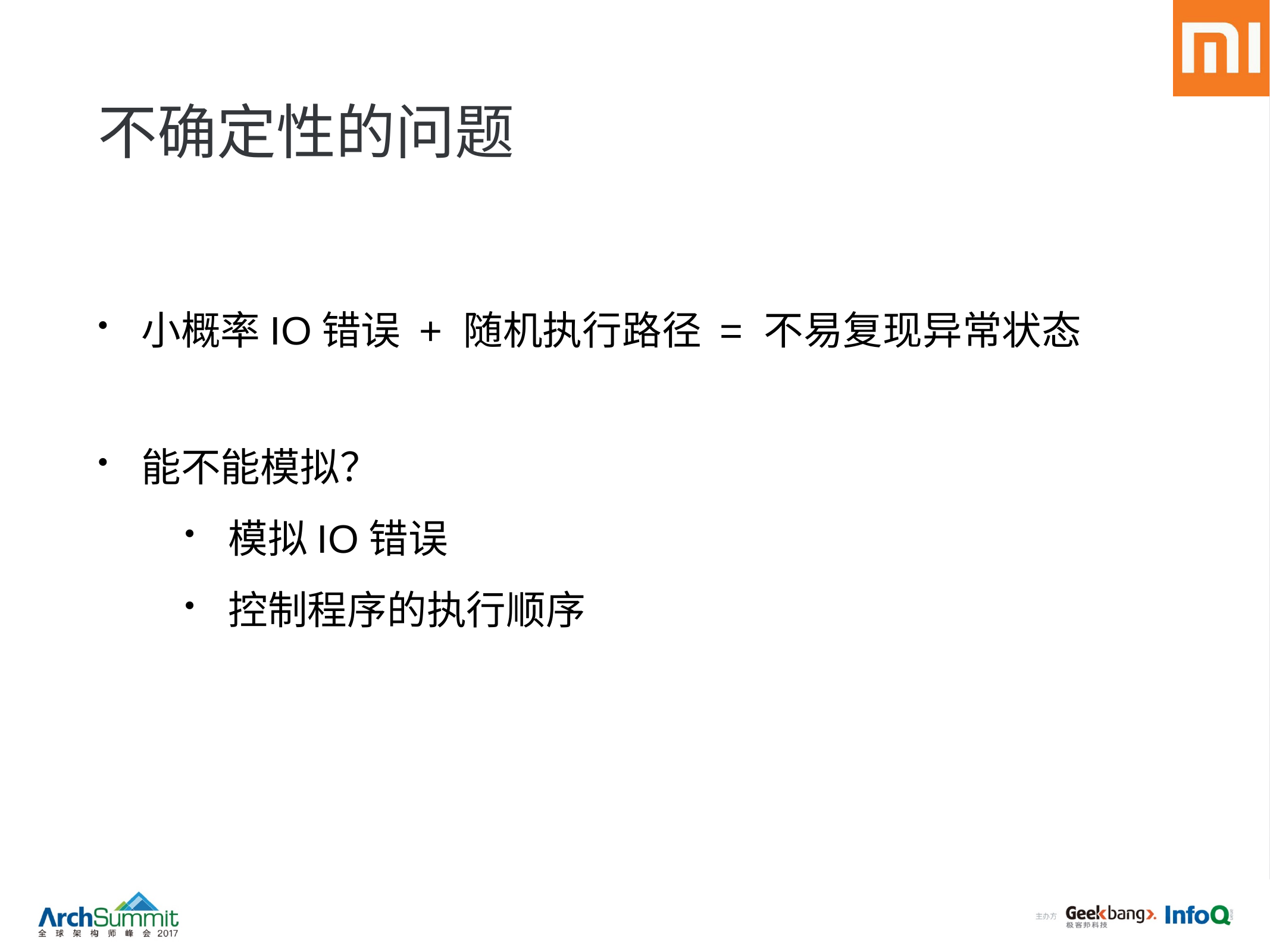

# 不确定性的问题
小概率IO错误 + 随机执行路径 = 不易复现异常状态

能不能模拟？
模拟IO错误
控制程序的执行顺序